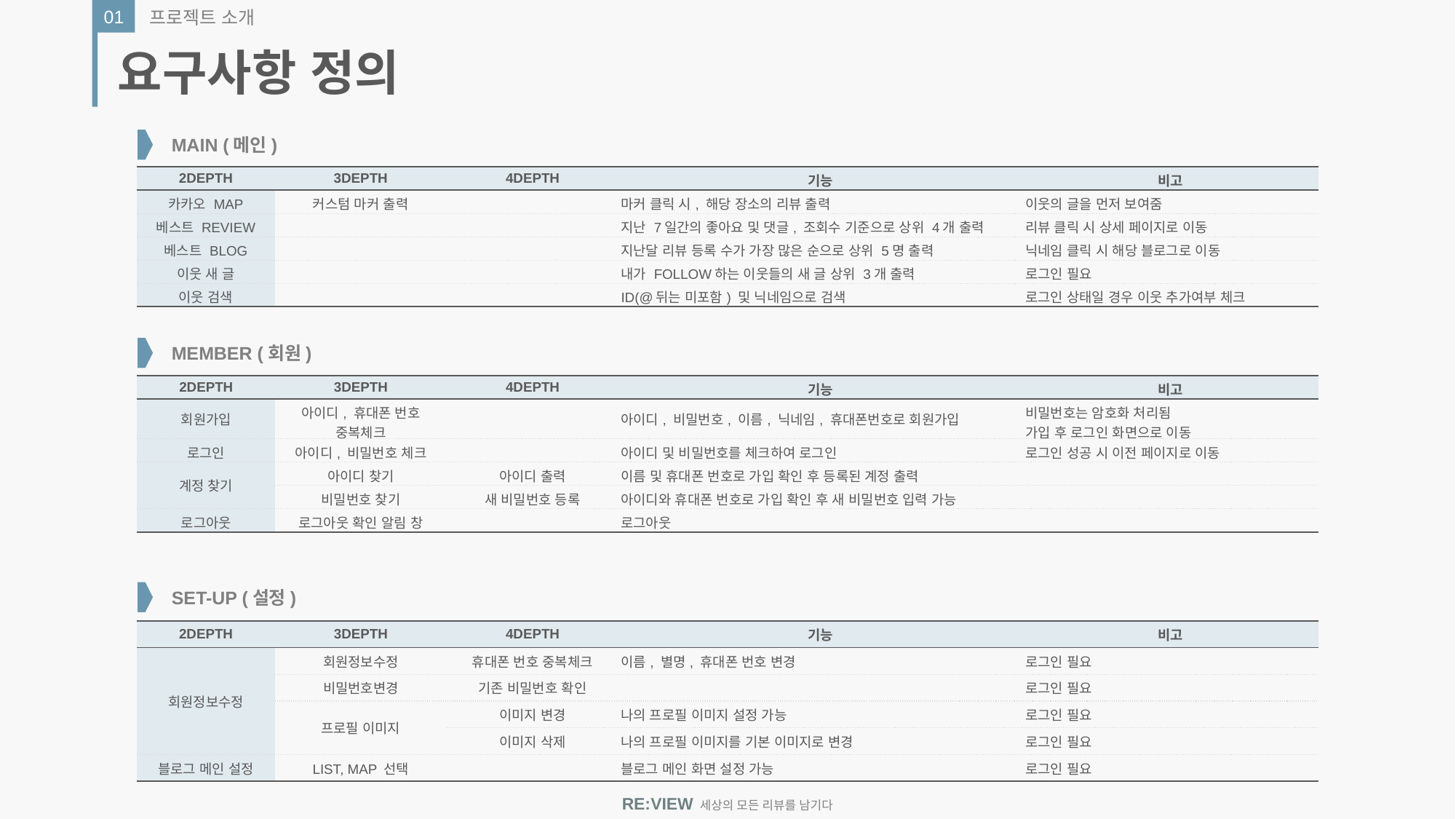

01

프로젝트 소개
요구사항 정의
MAIN (메인)

| 2DEPTH | 3DEPTH | 4DEPTH | 기능 | 비고 |
| --- | --- | --- | --- | --- |
| 카카오 MAP | 커스텀 마커 출력 |  | 마커 클릭 시, 해당 장소의 리뷰 출력 | 이웃의 글을 먼저 보여줌 |
| 베스트 REVIEW |  |  | 지난 7일간의 좋아요 및 댓글, 조회수 기준으로 상위 4개 출력 | 리뷰 클릭 시 상세 페이지로 이동 |
| 베스트 BLOG |  |  | 지난달 리뷰 등록 수가 가장 많은 순으로 상위 5명 출력 | 닉네임 클릭 시 해당 블로그로 이동 |
| 이웃 새 글 |  |  | 내가 FOLLOW하는 이웃들의 새 글 상위 3개 출력 | 로그인 필요 |
| 이웃 검색 |  |  | ID(@뒤는 미포함) 및 닉네임으로 검색 | 로그인 상태일 경우 이웃 추가여부 체크 |
MEMBER (회원)

| 2DEPTH | 3DEPTH | 4DEPTH | 기능 | 비고 |
| --- | --- | --- | --- | --- |
| 회원가입 | 아이디, 휴대폰 번호 중복체크 |  | 아이디, 비밀번호, 이름, 닉네임, 휴대폰번호로 회원가입 | 비밀번호는 암호화 처리됨 가입 후 로그인 화면으로 이동 |
| 로그인 | 아이디, 비밀번호 체크 |  | 아이디 및 비밀번호를 체크하여 로그인 | 로그인 성공 시 이전 페이지로 이동 |
| 계정 찾기 | 아이디 찾기 | 아이디 출력 | 이름 및 휴대폰 번호로 가입 확인 후 등록된 계정 출력 |  |
|  | 비밀번호 찾기 | 새 비밀번호 등록 | 아이디와 휴대폰 번호로 가입 확인 후 새 비밀번호 입력 가능 |  |
| 로그아웃 | 로그아웃 확인 알림 창 |  | 로그아웃 |  |
SET-UP (설정)

| 2DEPTH | 3DEPTH | 4DEPTH | 기능 | 비고 |
| --- | --- | --- | --- | --- |
| 회원정보수정 | 회원정보수정 | 휴대폰 번호 중복체크 | 이름, 별명, 휴대폰 번호 변경 | 로그인 필요 |
|  | 비밀번호변경 | 기존 비밀번호 확인 |  | 로그인 필요 |
|  | 프로필 이미지 | 이미지 변경 | 나의 프로필 이미지 설정 가능 | 로그인 필요 |
|  |  | 이미지 삭제 | 나의 프로필 이미지를 기본 이미지로 변경 | 로그인 필요 |
| 블로그 메인 설정 | LIST, MAP 선택 |  | 블로그 메인 화면 설정 가능 | 로그인 필요 |